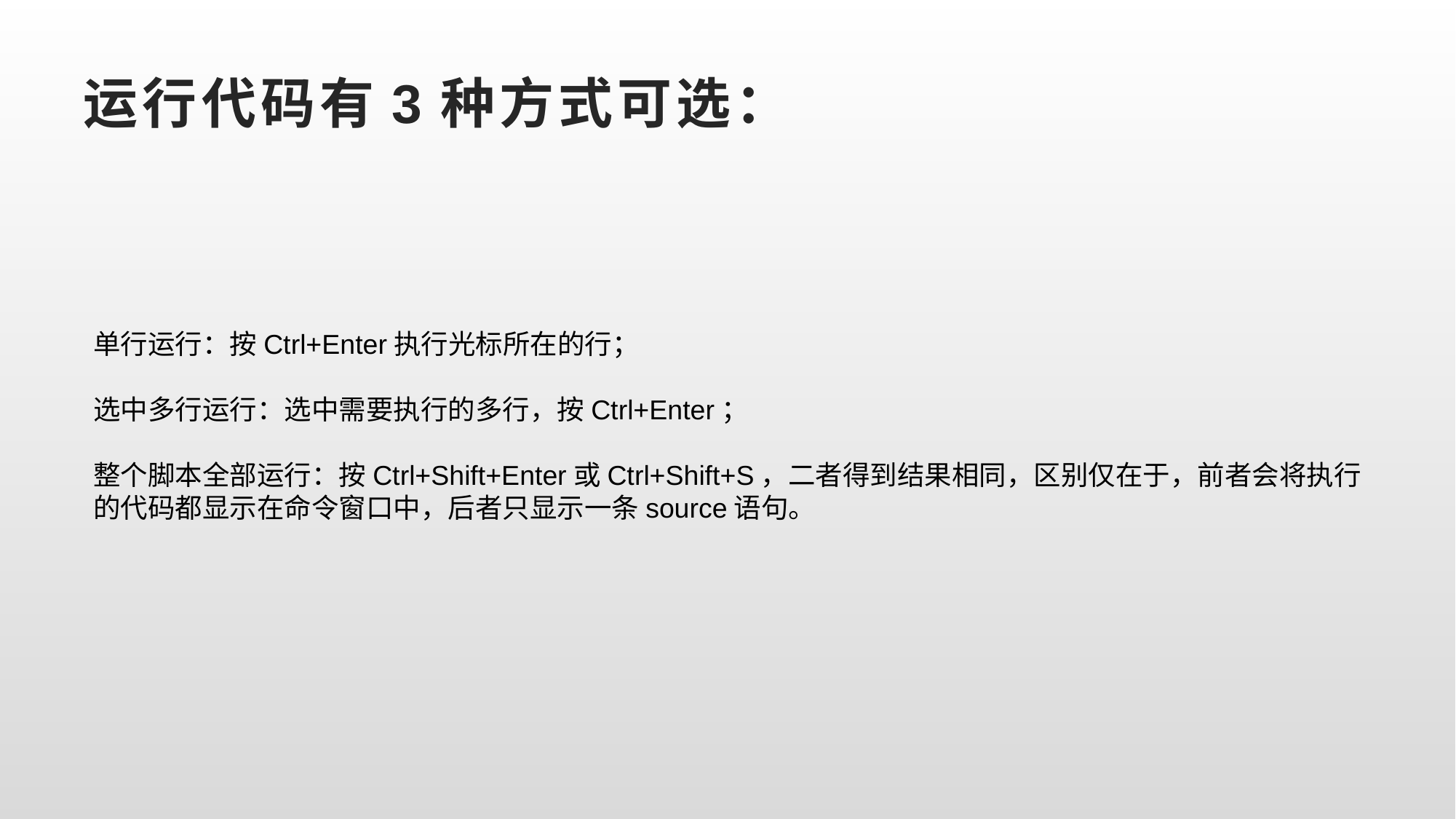

# 运行代码有3种方式可选：
单行运行：按Ctrl+Enter执行光标所在的行；

选中多行运行：选中需要执行的多行，按Ctrl+Enter；

整个脚本全部运行：按Ctrl+Shift+Enter或Ctrl+Shift+S，二者得到结果相同，区别仅在于，前者会将执行的代码都显示在命令窗口中，后者只显示一条source语句。